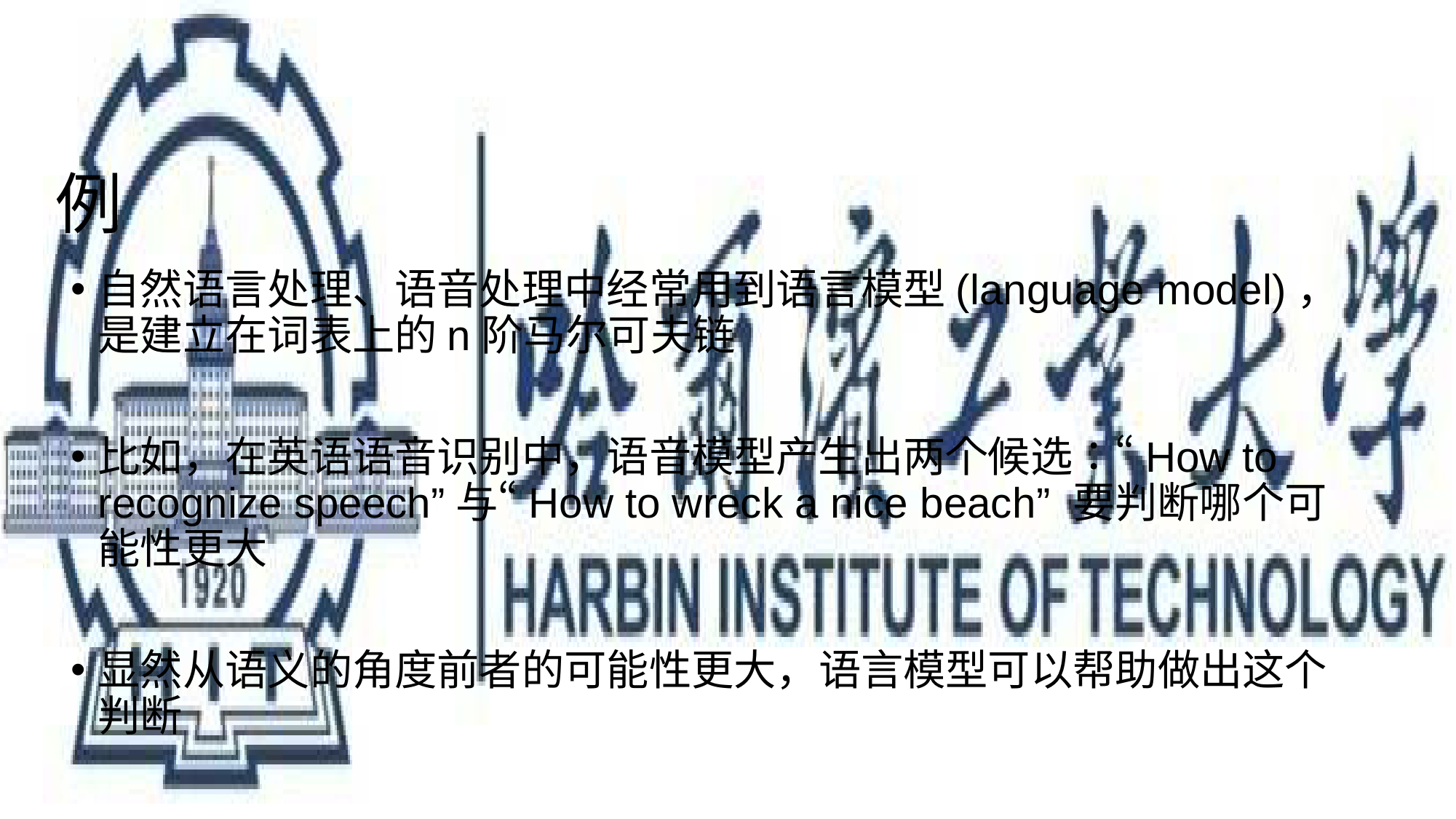

# 例
自然语言处理、语音处理中经常用到语言模型(language model)，是建立在词表上的n阶马尔可夫链

比如，在英语语音识别中，语音模型产生出两个候选：“How to recognize speech”与“How to wreck a nice beach” 要判断哪个可能性更大

显然从语义的角度前者的可能性更大，语言模型可以帮助做出这个判断